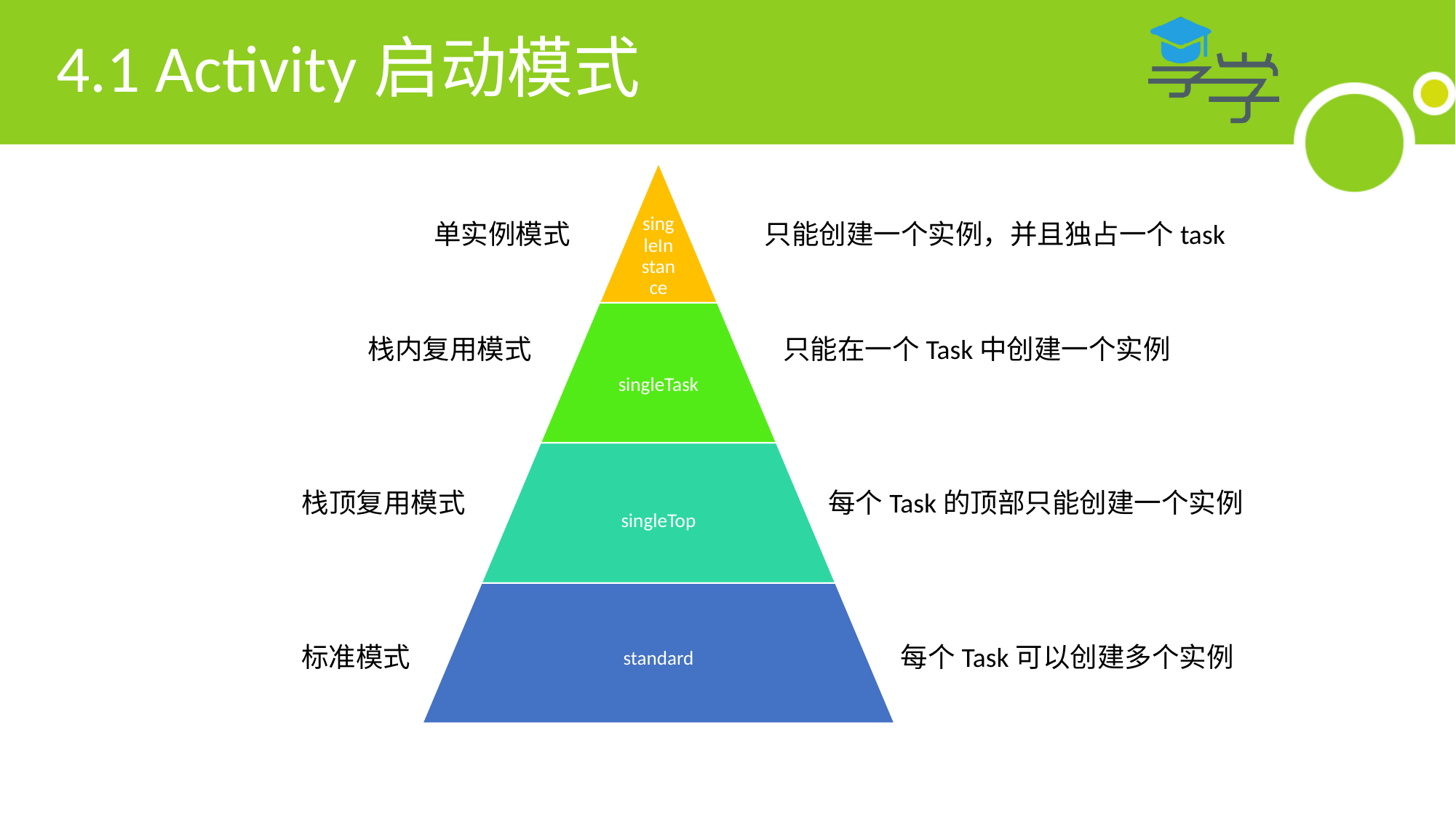

4.1 Activity启动模式
singleInstance
singleTask
singleTop
standard
单实例模式
只能创建一个实例，并且独占一个task
栈内复用模式
只能在一个Task中创建一个实例
栈顶复用模式
每个Task的顶部只能创建一个实例
标准模式
每个Task可以创建多个实例